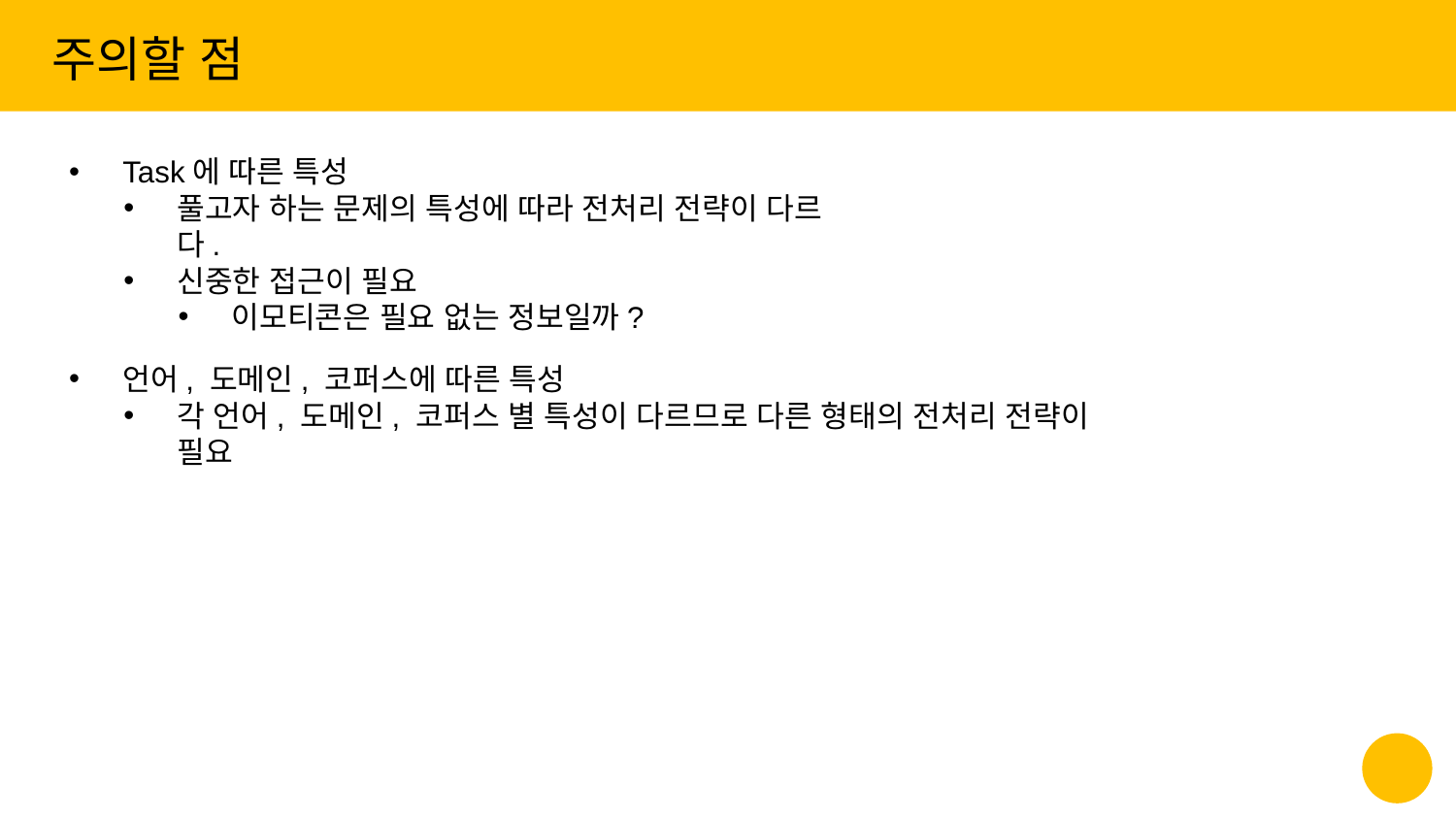

주의할 점
Task에 따른 특성
풀고자 하는 문제의 특성에 따라 전처리 전략이 다르다.
신중한 접근이 필요
이모티콘은 필요 없는 정보일까?
언어, 도메인, 코퍼스에 따른 특성
각 언어, 도메인, 코퍼스 별 특성이 다르므로 다른 형태의 전처리 전략이 필요
21